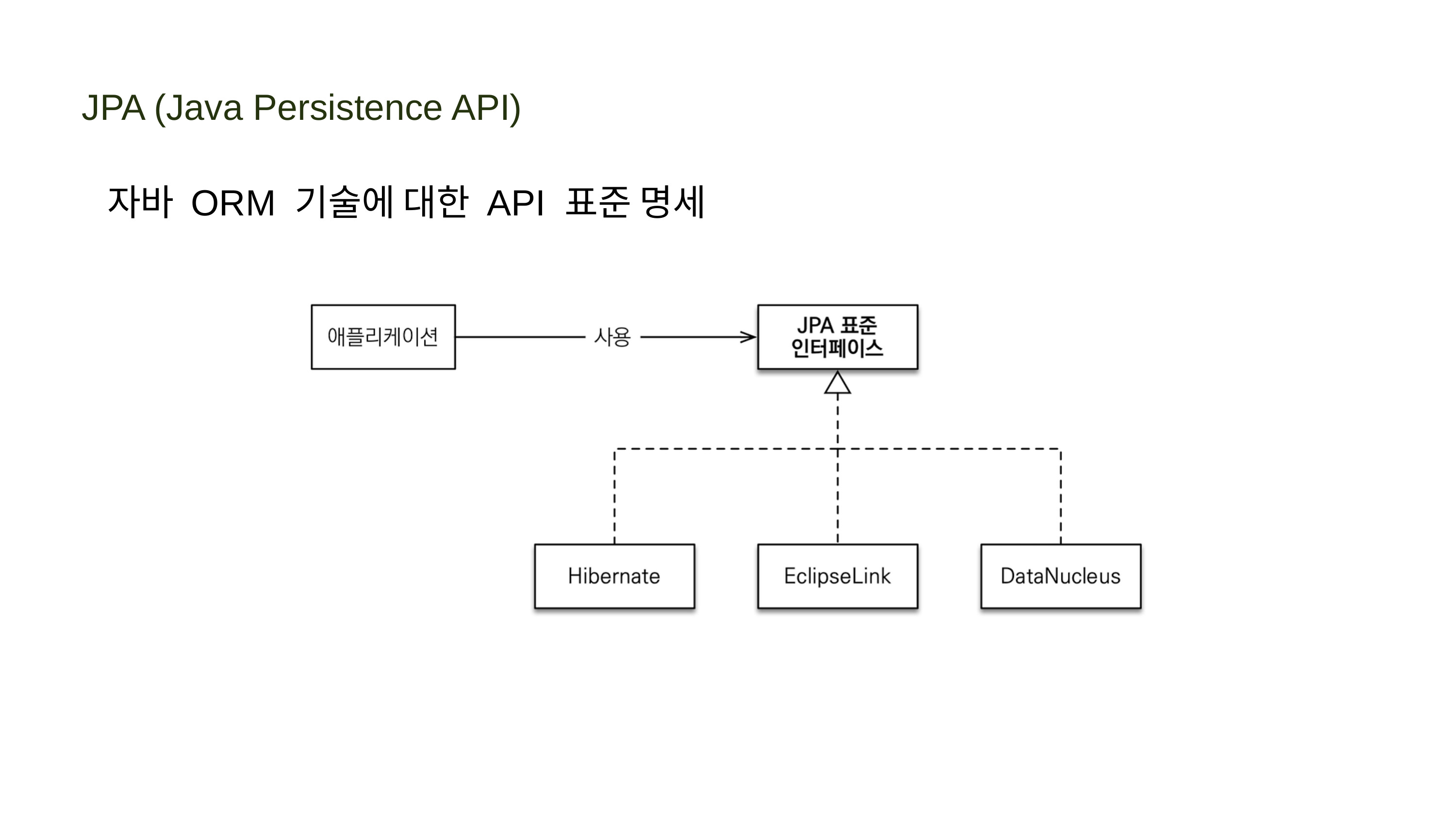

JPA (Java Persistence API)
자바 ORM 기술에 대한 API 표준 명세